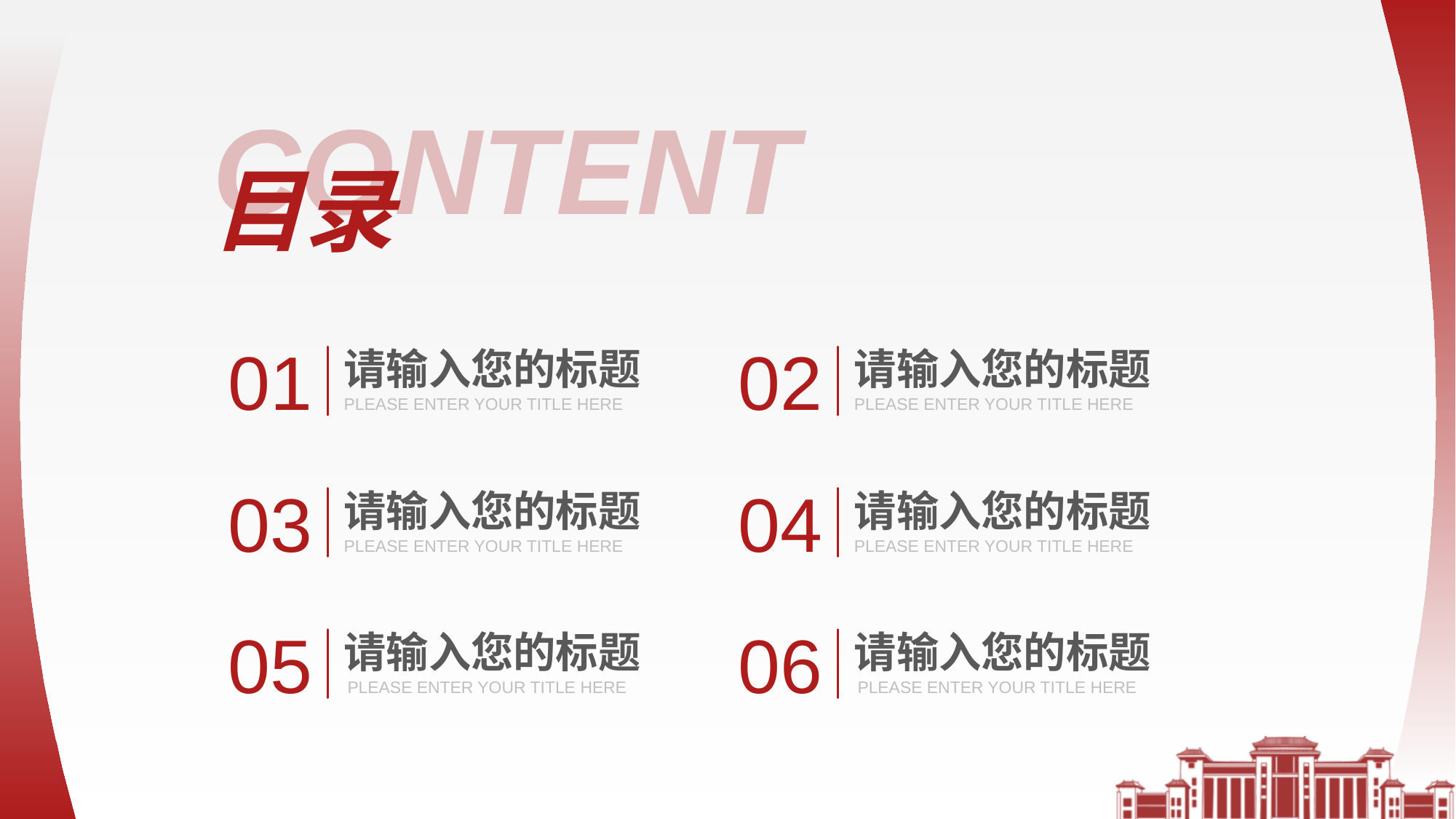

01
02
请输入您的标题
请输入您的标题
PLEASE ENTER YOUR TITLE HERE
PLEASE ENTER YOUR TITLE HERE
03
04
请输入您的标题
请输入您的标题
PLEASE ENTER YOUR TITLE HERE
PLEASE ENTER YOUR TITLE HERE
05
06
请输入您的标题
请输入您的标题
PLEASE ENTER YOUR TITLE HERE
PLEASE ENTER YOUR TITLE HERE